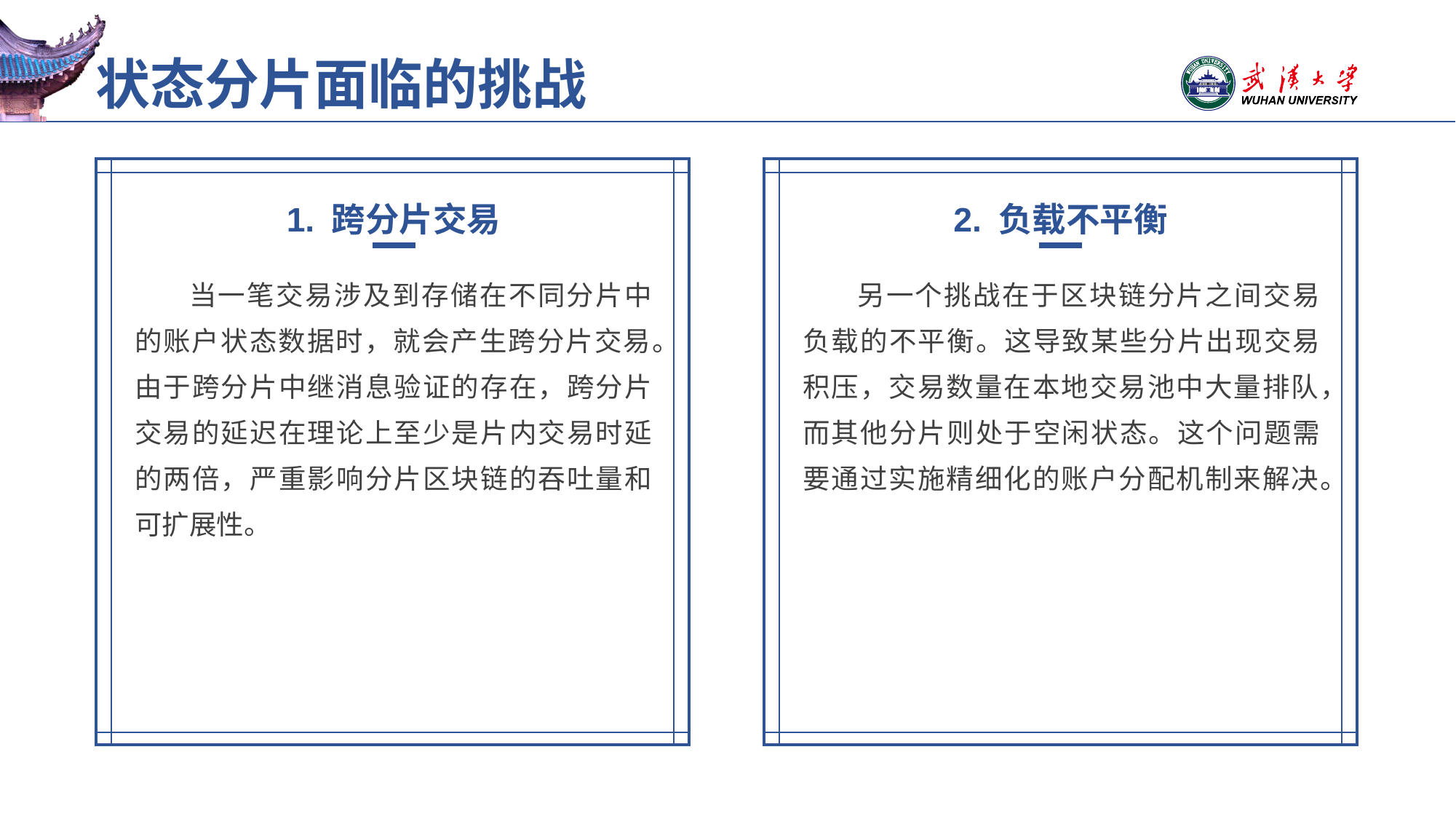

# 状态分片面临的挑战

1. 跨分片交易
2. 负载不平衡
当一笔交易涉及到存储在不同分片中的账户状态数据时，就会产生跨分片交易。由于跨分片中继消息验证的存在，跨分片交易的延迟在理论上至少是片内交易时延的两倍，严重影响分片区块链的吞吐量和可扩展性。
另一个挑战在于区块链分片之间交易负载的不平衡。这导致某些分片出现交易积压，交易数量在本地交易池中大量排队，而其他分片则处于空闲状态。这个问题需要通过实施精细化的账户分配机制来解决。